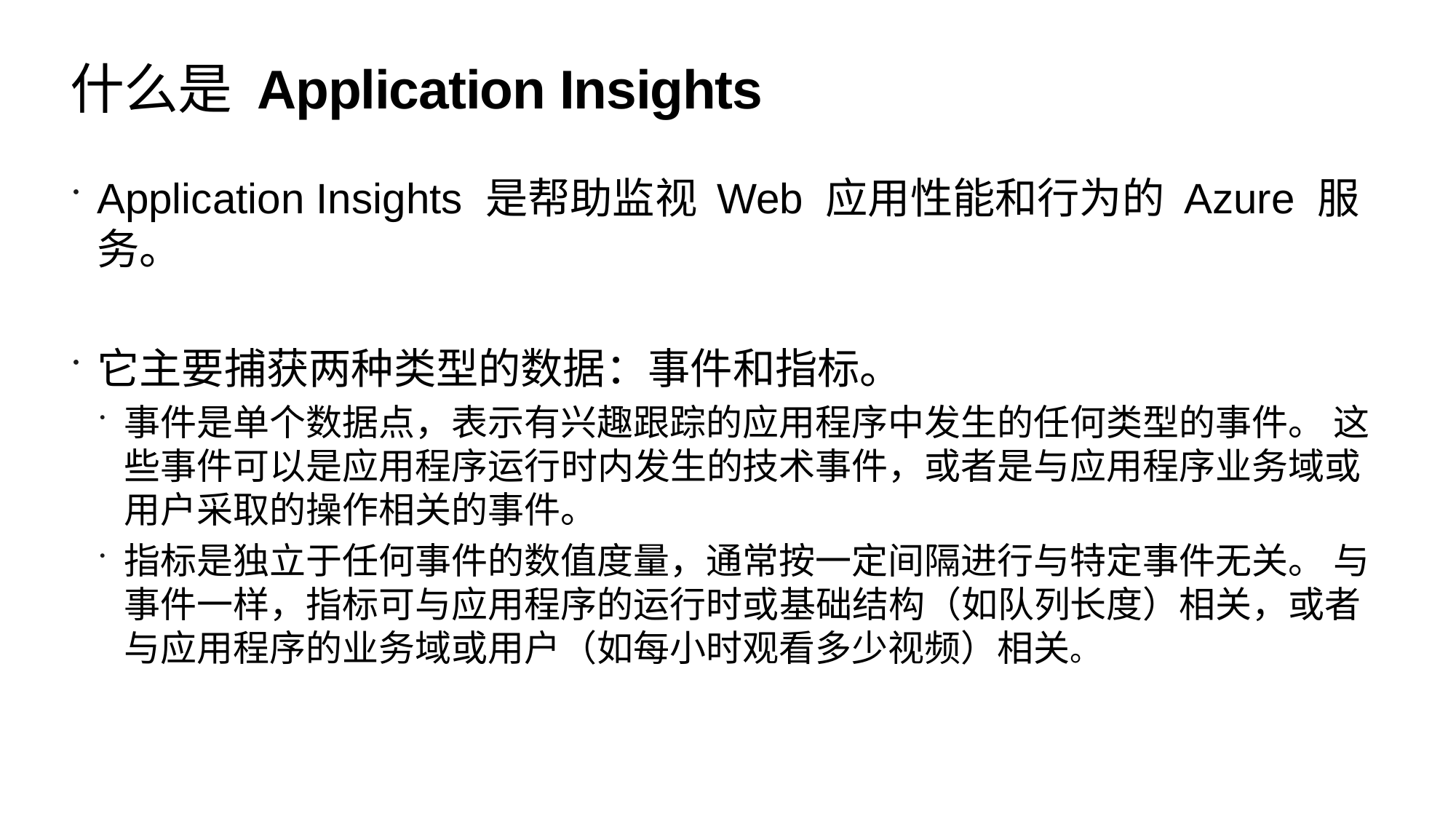

# 什么是 Application Insights
Application Insights 是帮助监视 Web 应用性能和行为的 Azure 服务。

它主要捕获两种类型的数据：事件和指标。
事件是单个数据点，表示有兴趣跟踪的应用程序中发生的任何类型的事件。 这些事件可以是应用程序运行时内发生的技术事件，或者是与应用程序业务域或用户采取的操作相关的事件。
指标是独立于任何事件的数值度量，通常按一定间隔进行与特定事件无关。 与事件一样，指标可与应用程序的运行时或基础结构（如队列长度）相关，或者与应用程序的业务域或用户（如每小时观看多少视频）相关。